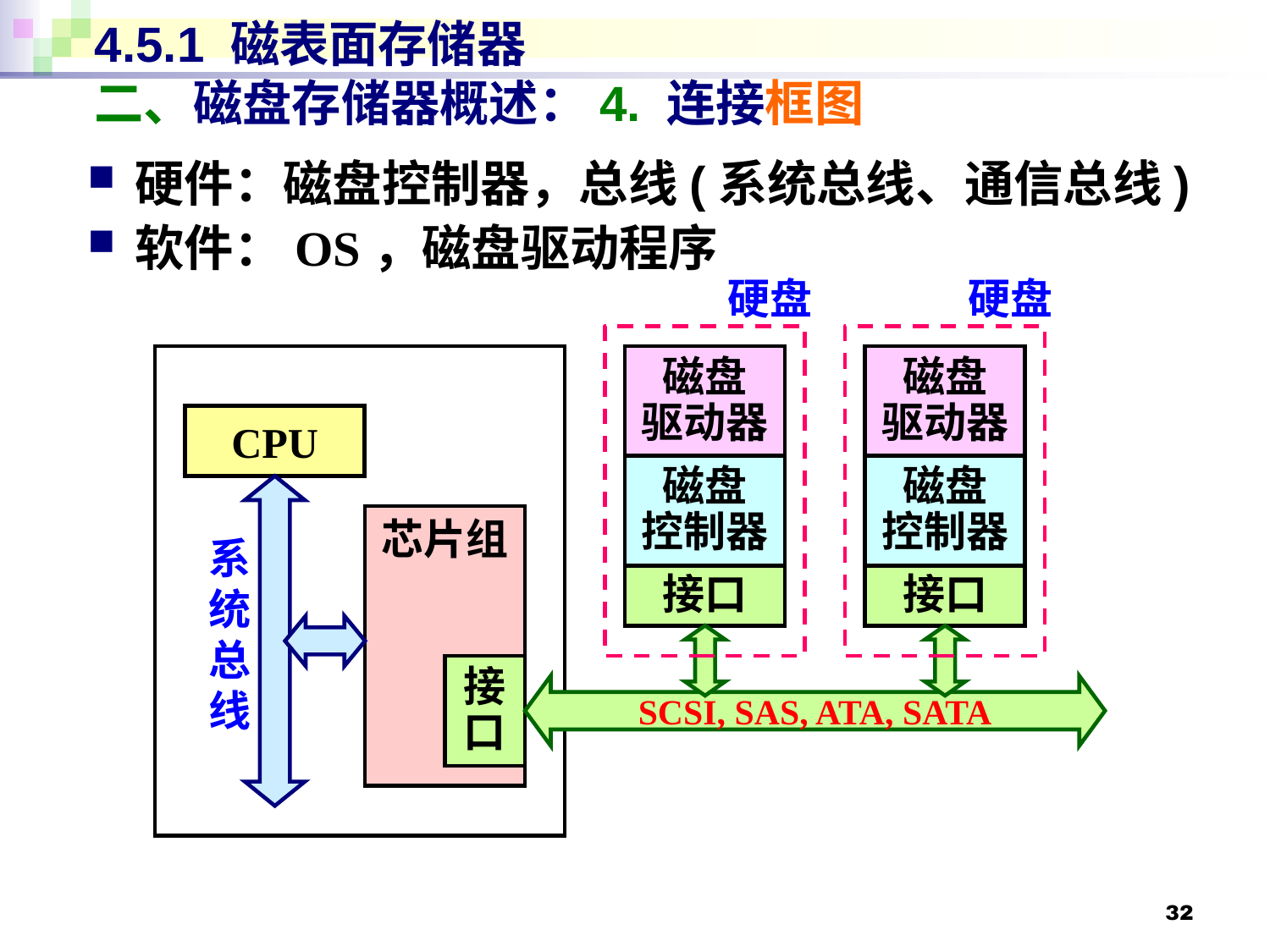

# 4.5.1 磁表面存储器 二、磁盘存储器概述：4. 连接框图
硬件：磁盘控制器，总线(系统总线、通信总线)
软件：OS，磁盘驱动程序
硬盘
硬盘

磁盘
驱动器
磁盘
驱动器
CPU
磁盘
控制器
磁盘
控制器

芯片组
系统总线
接口
接口

接口
SCSI, SAS, ATA, SATA
32